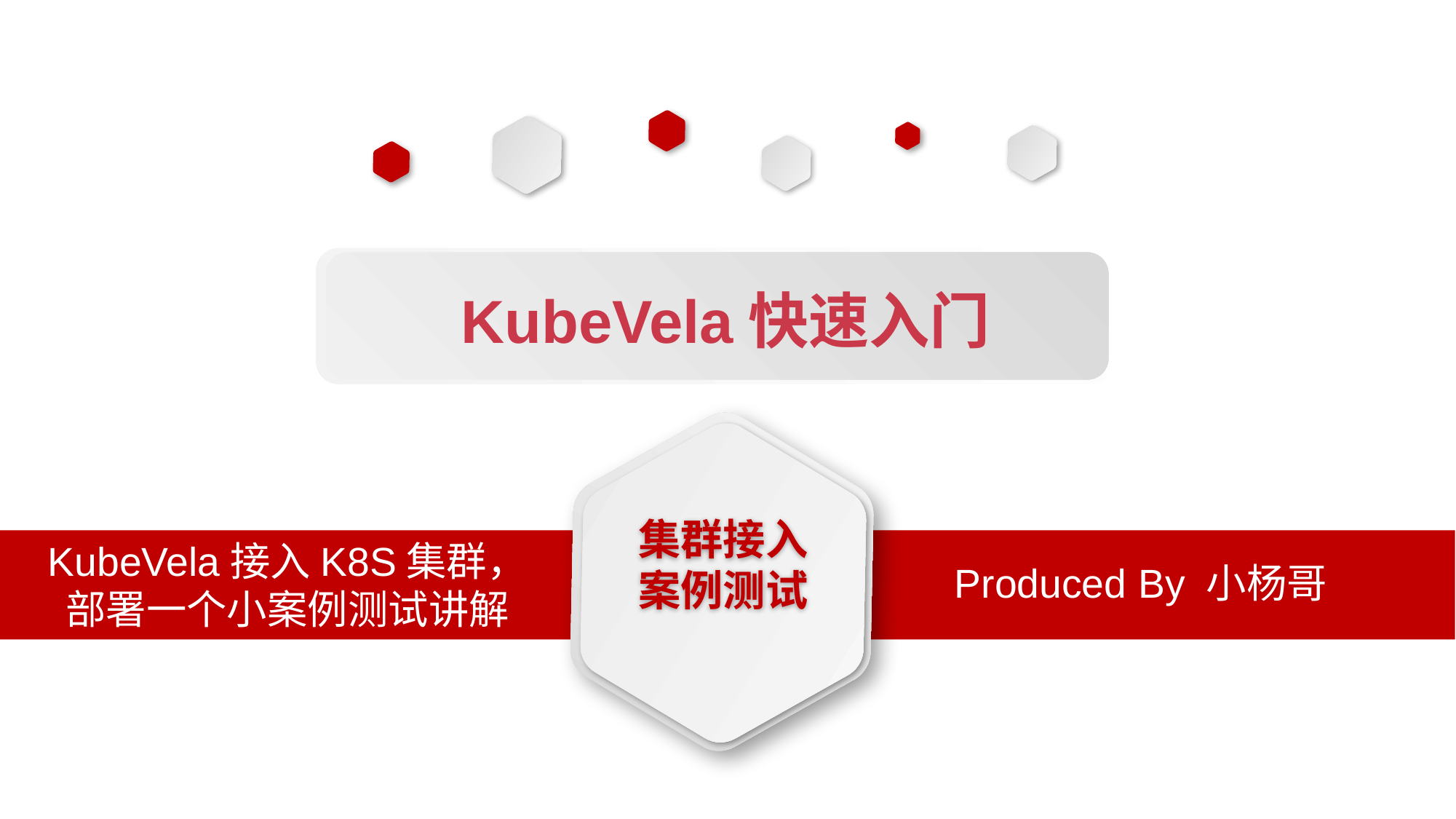

KubeVela快速入门

集群接入
案例测试

KubeVela接入K8S集群，部署一个小案例测试讲解
Produced By 小杨哥